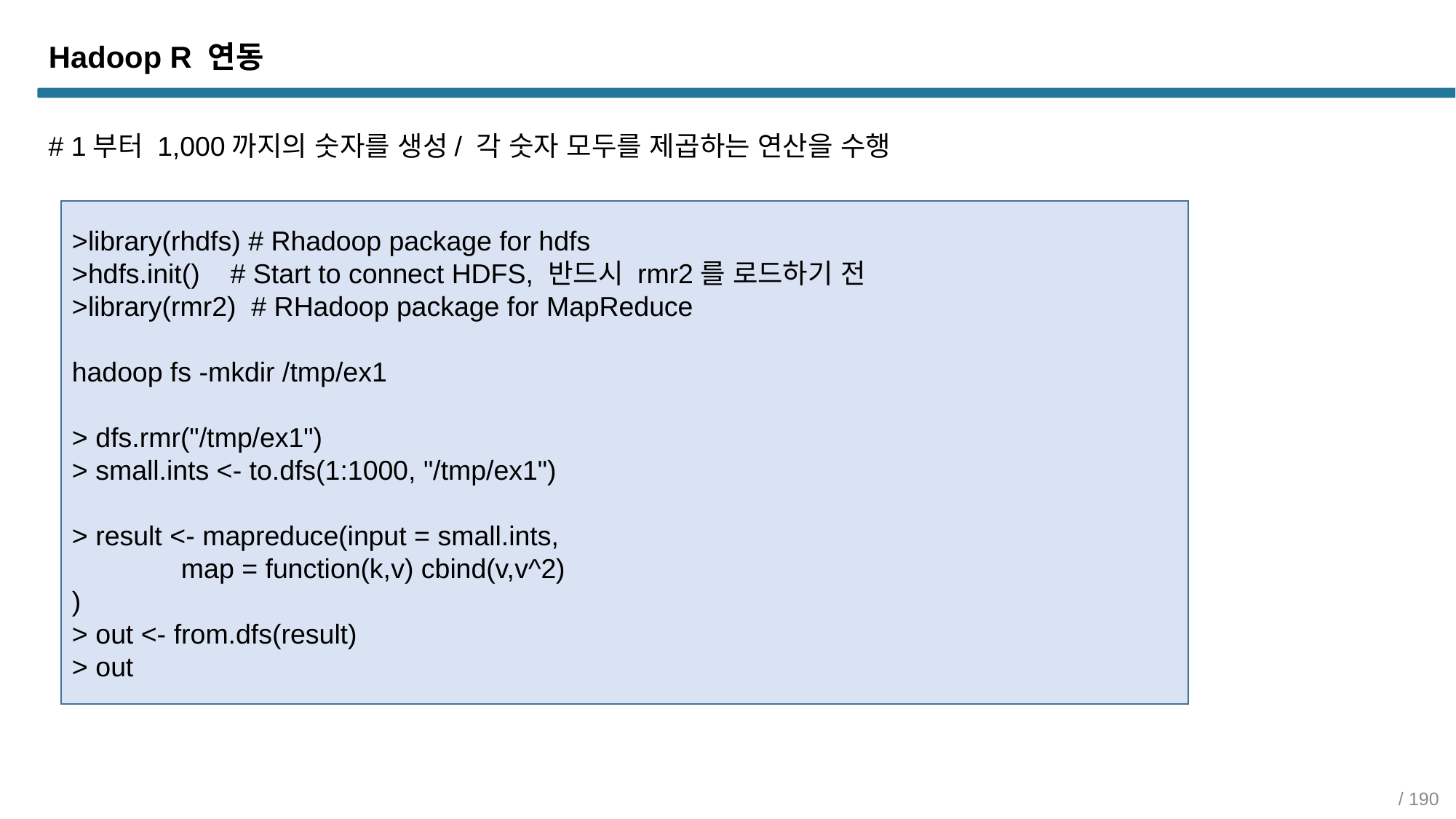

Hadoop R 연동
# 1부터 1,000까지의 숫자를 생성/ 각 숫자 모두를 제곱하는 연산을 수행
>library(rhdfs) # Rhadoop package for hdfs
>hdfs.init()    # Start to connect HDFS, 반드시 rmr2를 로드하기 전
>library(rmr2)  # RHadoop package for MapReduce

hadoop fs -mkdir /tmp/ex1

> dfs.rmr("/tmp/ex1")
> small.ints <- to.dfs(1:1000, "/tmp/ex1")

> result <- mapreduce(input = small.ints,
	map = function(k,v) cbind(v,v^2)
)
> out <- from.dfs(result)
> out
/ 190